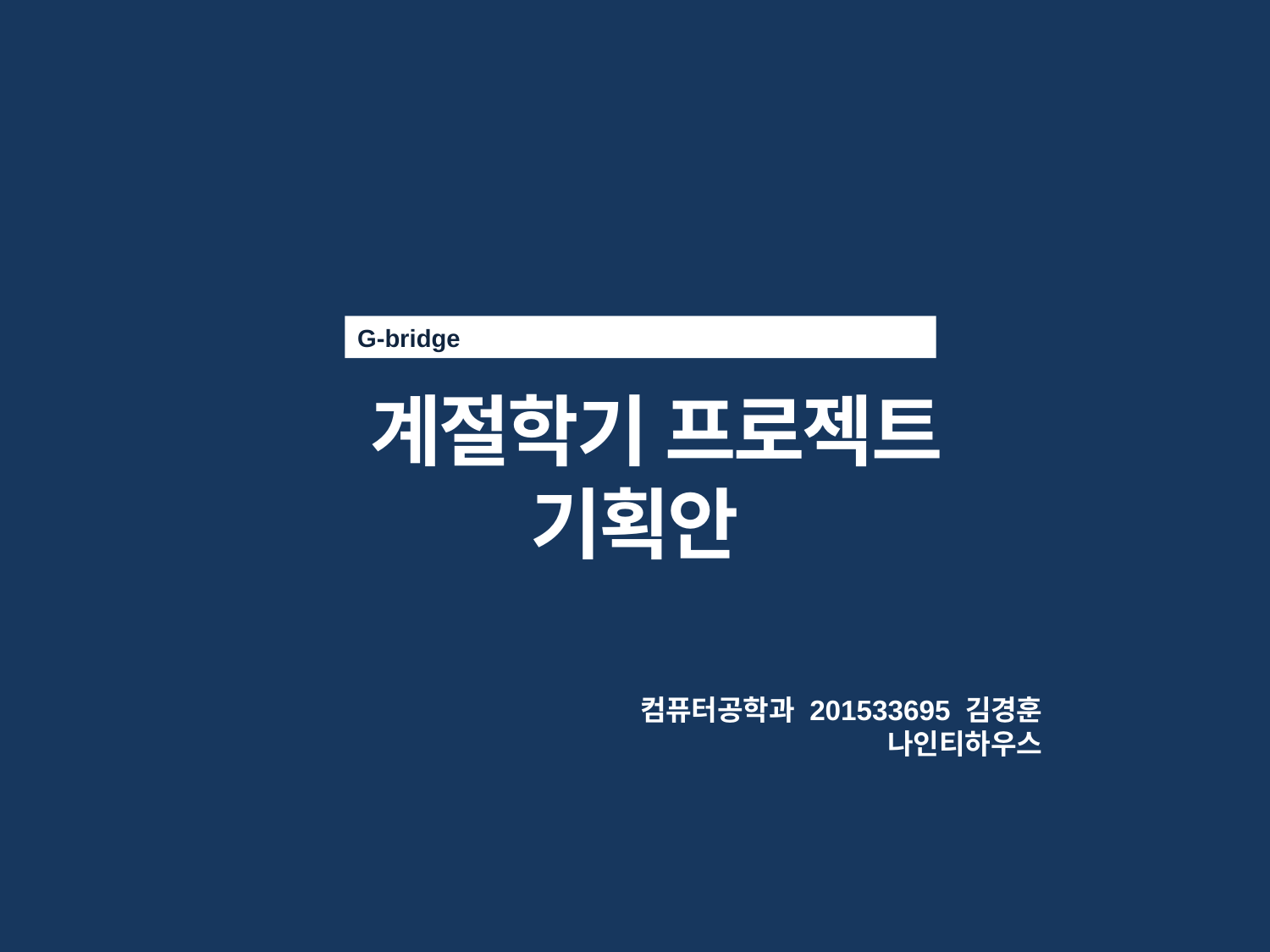

G-bridge
 계절학기 프로젝트 기획안
컴퓨터공학과 201533695 김경훈
나인티하우스